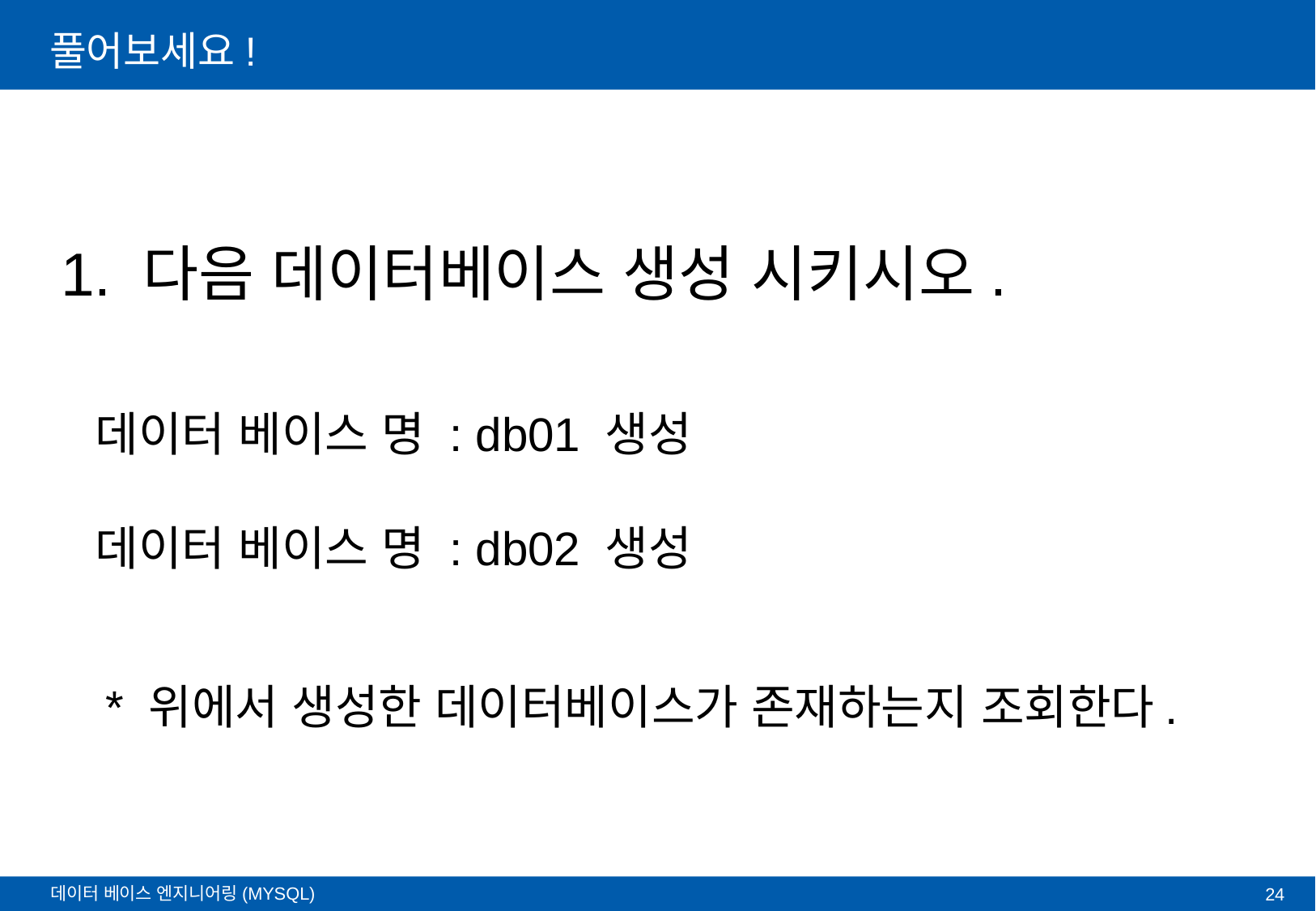

# 풀어보세요!

1. 다음 데이터베이스 생성 시키시오.
데이터 베이스 명 : db01 생성
데이터 베이스 명 : db02 생성
* 위에서 생성한 데이터베이스가 존재하는지 조회한다.
24